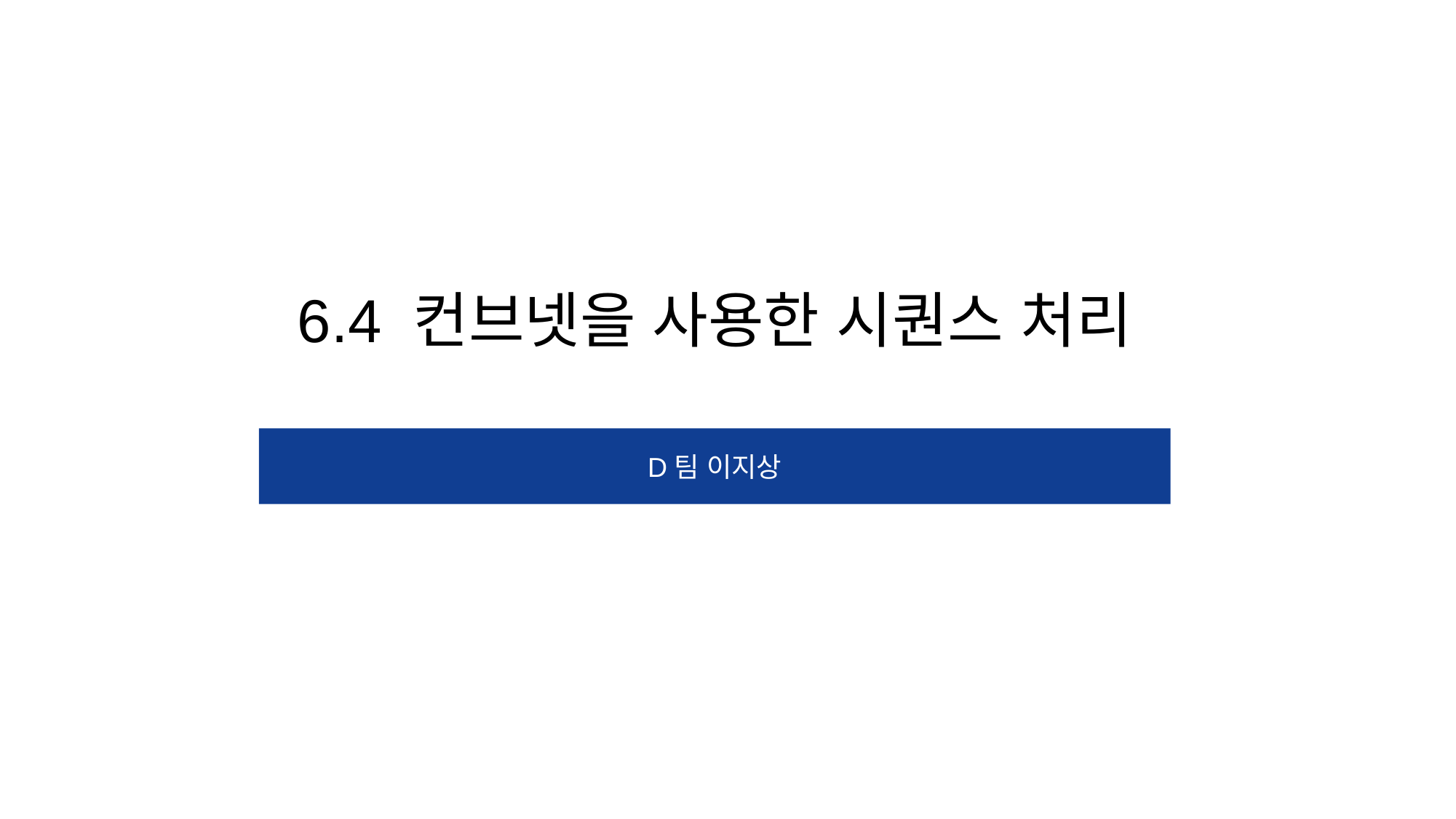

6.4 컨브넷을 사용한 시퀀스 처리
D팀 이지상